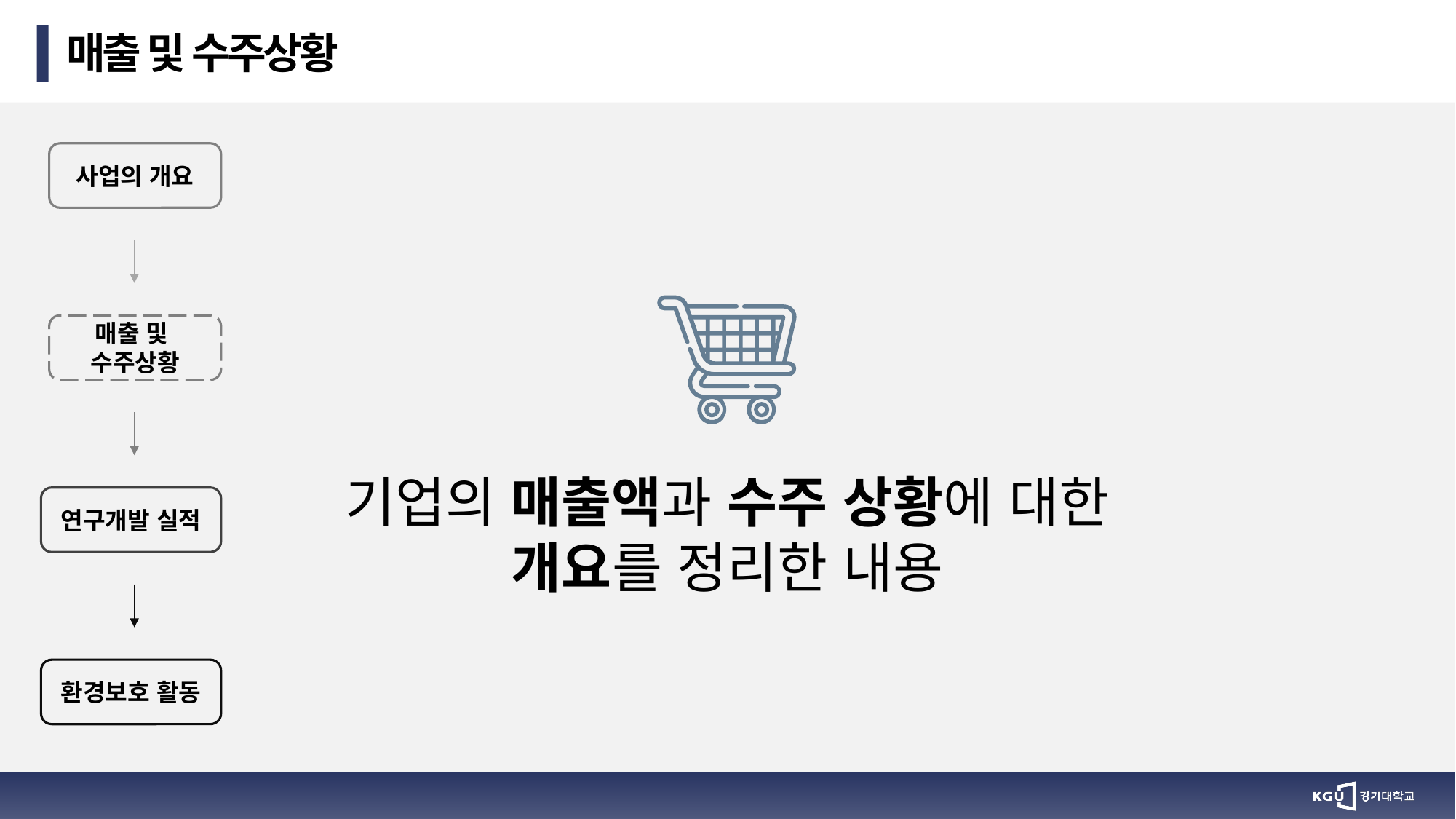

매출 및 수주상황

사업의 개요

매출 및
수주상황
기업의 매출액과 수주 상황에 대한
개요를 정리한 내용
연구개발 실적
환경보호 활동